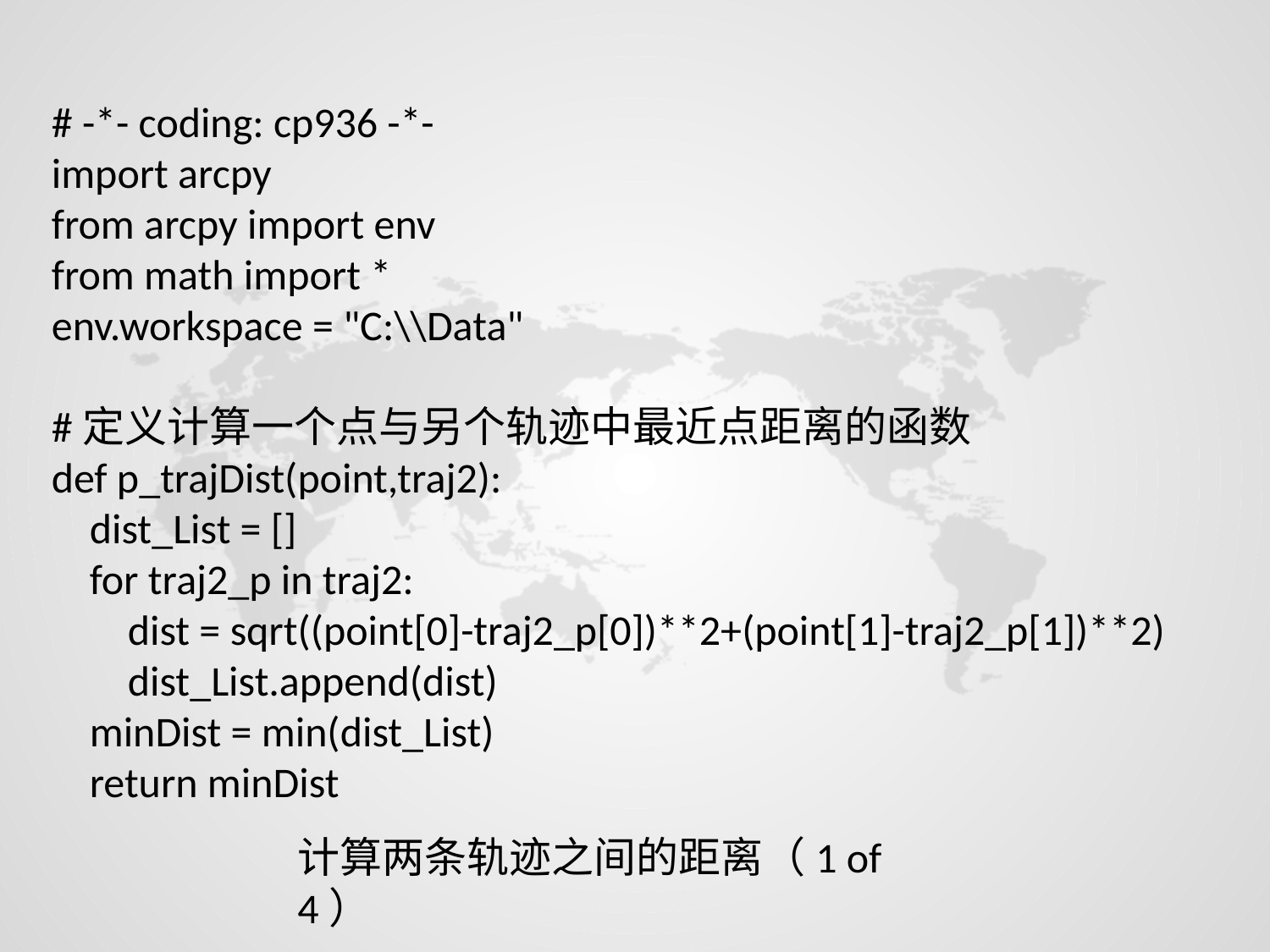

# -*- coding: cp936 -*-
import arcpy
from arcpy import env
from math import *
env.workspace = "C:\\Data"

#定义计算一个点与另个轨迹中最近点距离的函数
def p_trajDist(point,traj2):
    dist_List = []
    for traj2_p in traj2:
        dist = sqrt((point[0]-traj2_p[0])**2+(point[1]-traj2_p[1])**2)
        dist_List.append(dist)
    minDist = min(dist_List)
    return minDist

计算两条轨迹之间的距离（1 of 4）